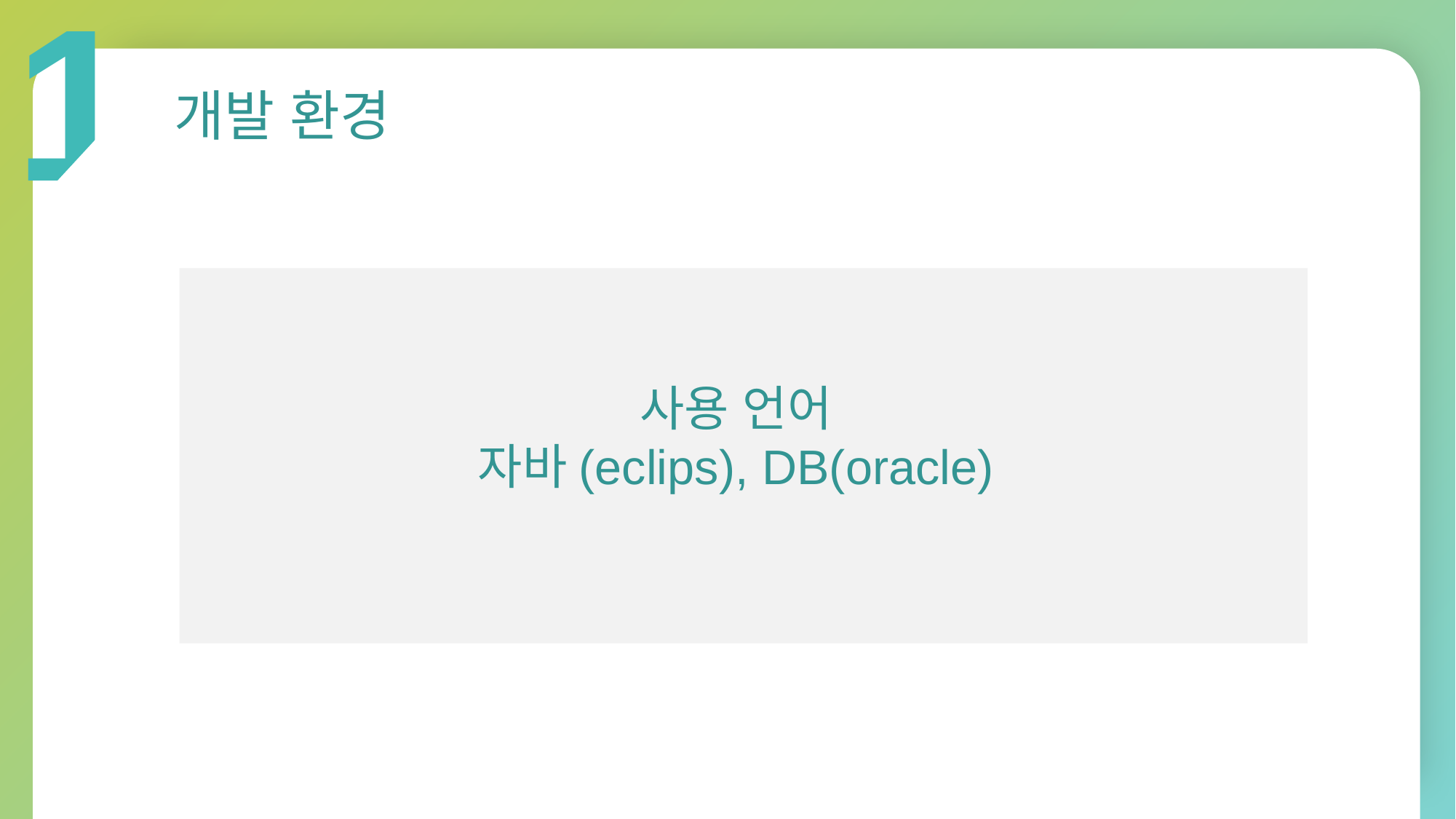

1

개발 환경

사용 언어
자바(eclips), DB(oracle)